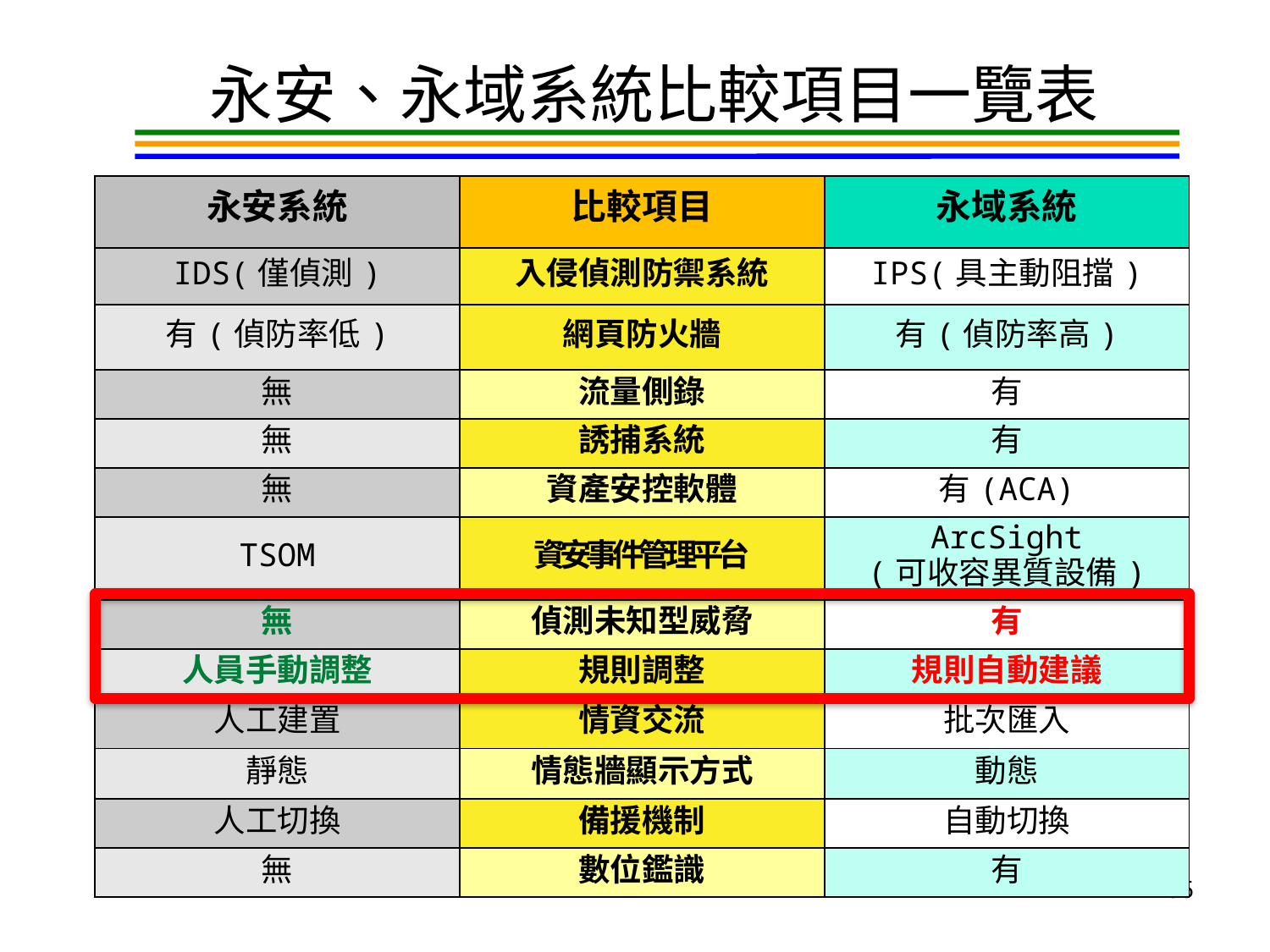

永安、永域系統比較項目一覽表
| 永安系統 | 比較項目 | 永域系統 |
| --- | --- | --- |
| IDS(僅偵測) | 入侵偵測防禦系統 | IPS(具主動阻擋) |
| 有(偵防率低) | 網頁防火牆 | 有(偵防率高) |
| 無 | 流量側錄 | 有 |
| 無 | 誘捕系統 | 有 |
| 無 | 資產安控軟體 | 有(ACA) |
| TSOM | 資安事件管理平台 | ArcSight (可收容異質設備) |
| 無 | 偵測未知型威脅 | 有 |
| 人員手動調整 | 規則調整 | 規則自動建議 |
| 人工建置 | 情資交流 | 批次匯入 |
| 靜態 | 情態牆顯示方式 | 動態 |
| 人工切換 | 備援機制 | 自動切換 |
| 無 | 數位鑑識 | 有 |

55